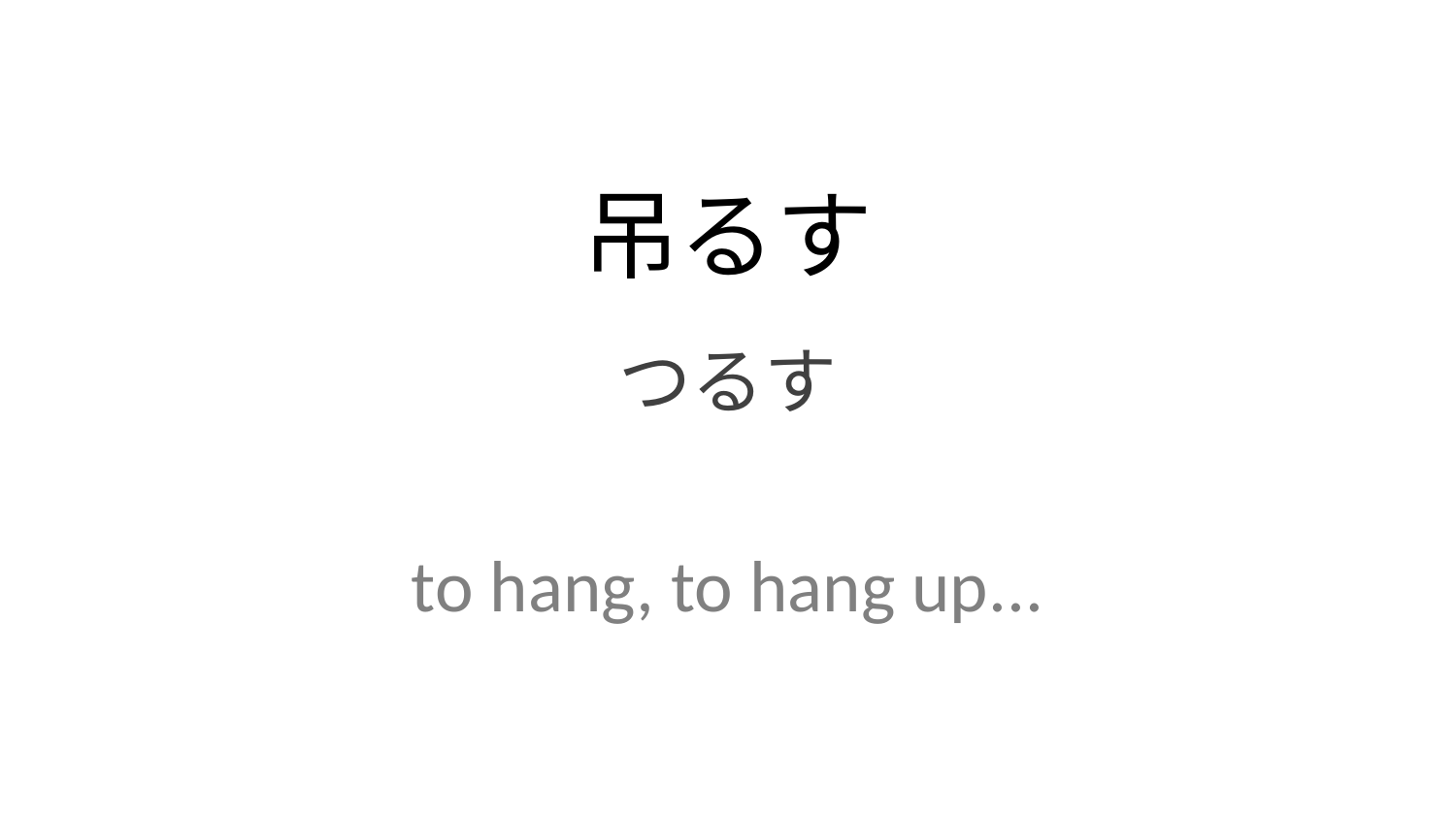

吊るす

つるす
to hang, to hang up...